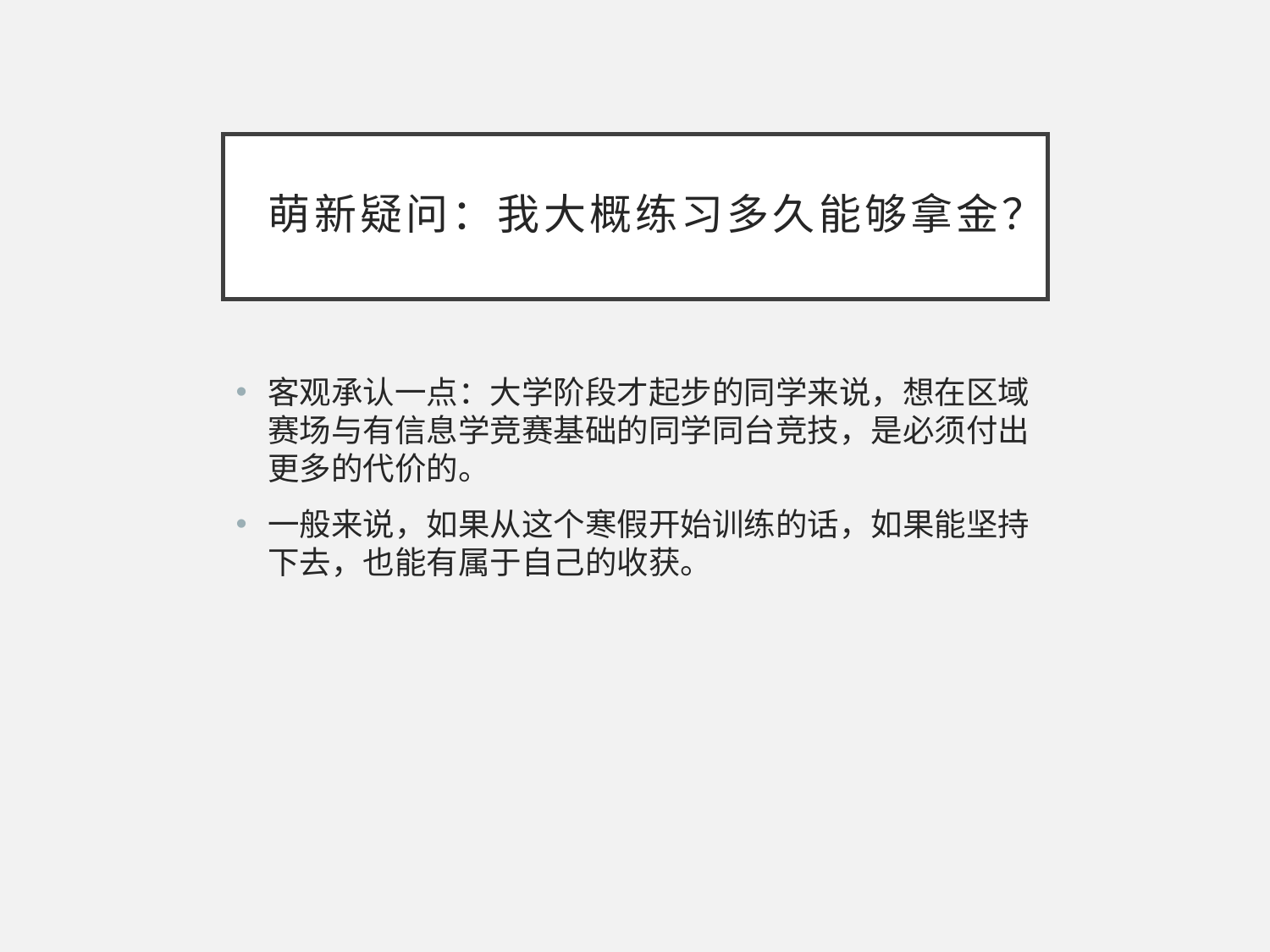

# 萌新疑问：我大概练习多久能够拿金？
客观承认一点：大学阶段才起步的同学来说，想在区域赛场与有信息学竞赛基础的同学同台竞技，是必须付出更多的代价的。
一般来说，如果从这个寒假开始训练的话，如果能坚持下去，也能有属于自己的收获。